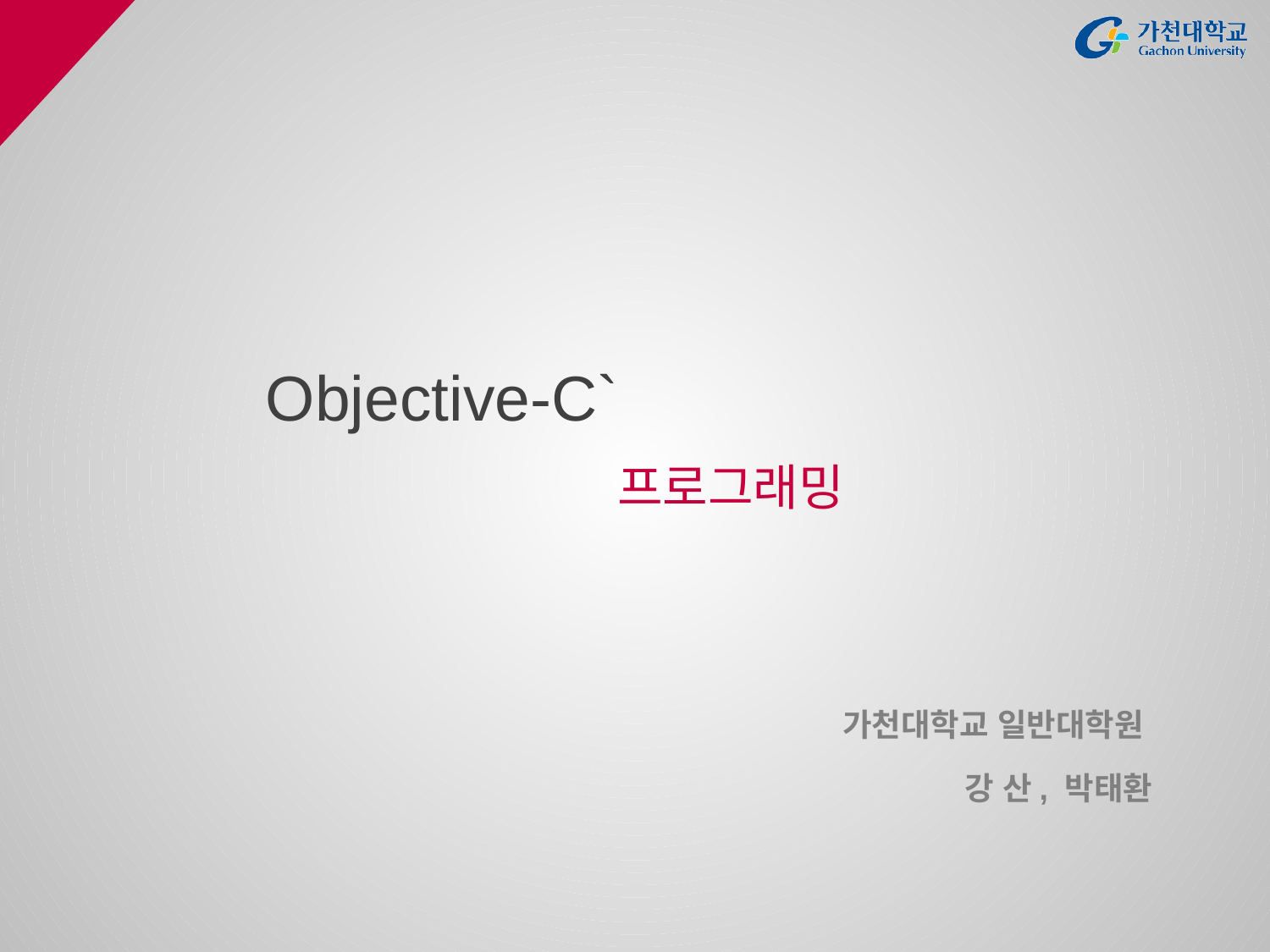

# Objective-C`
프로그래밍
가천대학교 일반대학원
 강 산, 박태환